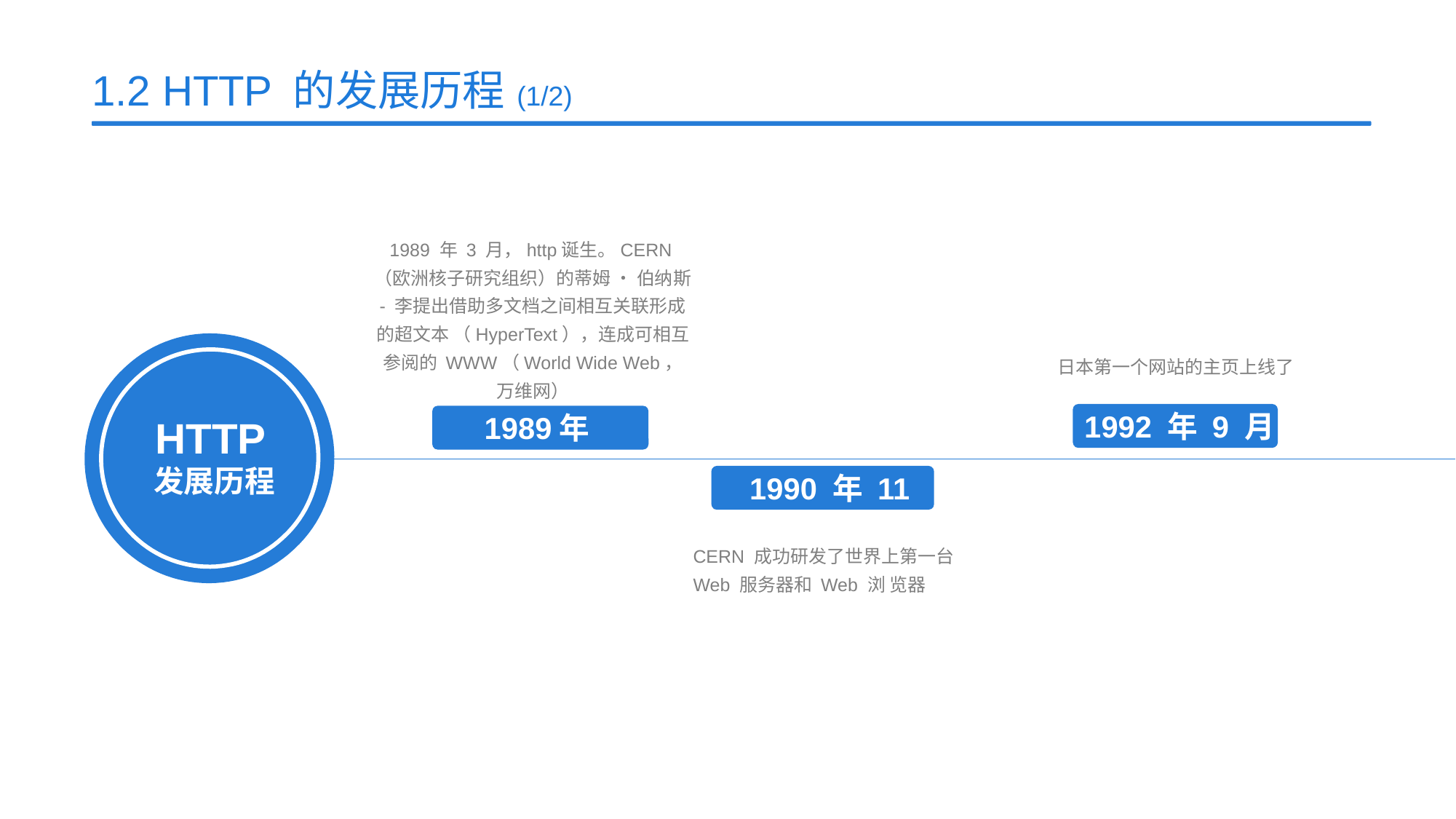

1.2 HTTP 的发展历程(1/2)
1989 年 3 月，http诞生。CERN（欧洲核子研究组织）的蒂姆 • 伯纳斯 - 李提出借助多文档之间相互关联形成的超文本 （HyperText），连成可相互参阅的 WWW（World Wide Web，万维网）

HTTP
发展历程
日本第一个网站的主页上线了
 1992 年 9 月

1989年

1990 年 11 月

CERN 成功研发了世界上第一台 Web 服务器和 Web 浏 览器
6